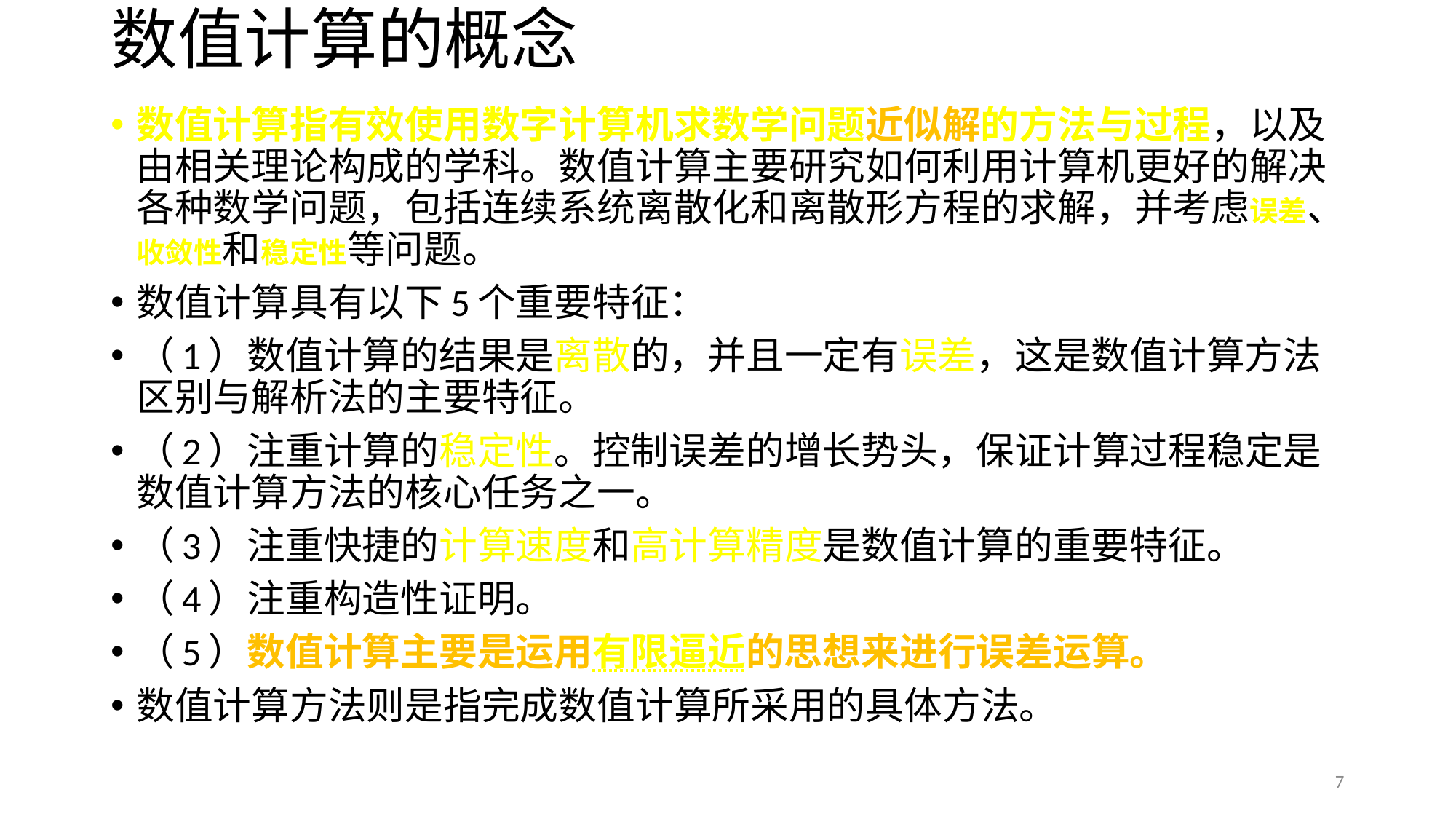

# 数值计算的概念
数值计算指有效使用数字计算机求数学问题近似解的方法与过程，以及由相关理论构成的学科。数值计算主要研究如何利用计算机更好的解决各种数学问题，包括连续系统离散化和离散形方程的求解，并考虑误差、收敛性和稳定性等问题。
数值计算具有以下5个重要特征：
（1）数值计算的结果是离散的，并且一定有误差，这是数值计算方法区别与解析法的主要特征。
（2）注重计算的稳定性。控制误差的增长势头，保证计算过程稳定是数值计算方法的核心任务之一。
（3）注重快捷的计算速度和高计算精度是数值计算的重要特征。
（4）注重构造性证明。
（5）数值计算主要是运用有限逼近的思想来进行误差运算。
数值计算方法则是指完成数值计算所采用的具体方法。

7